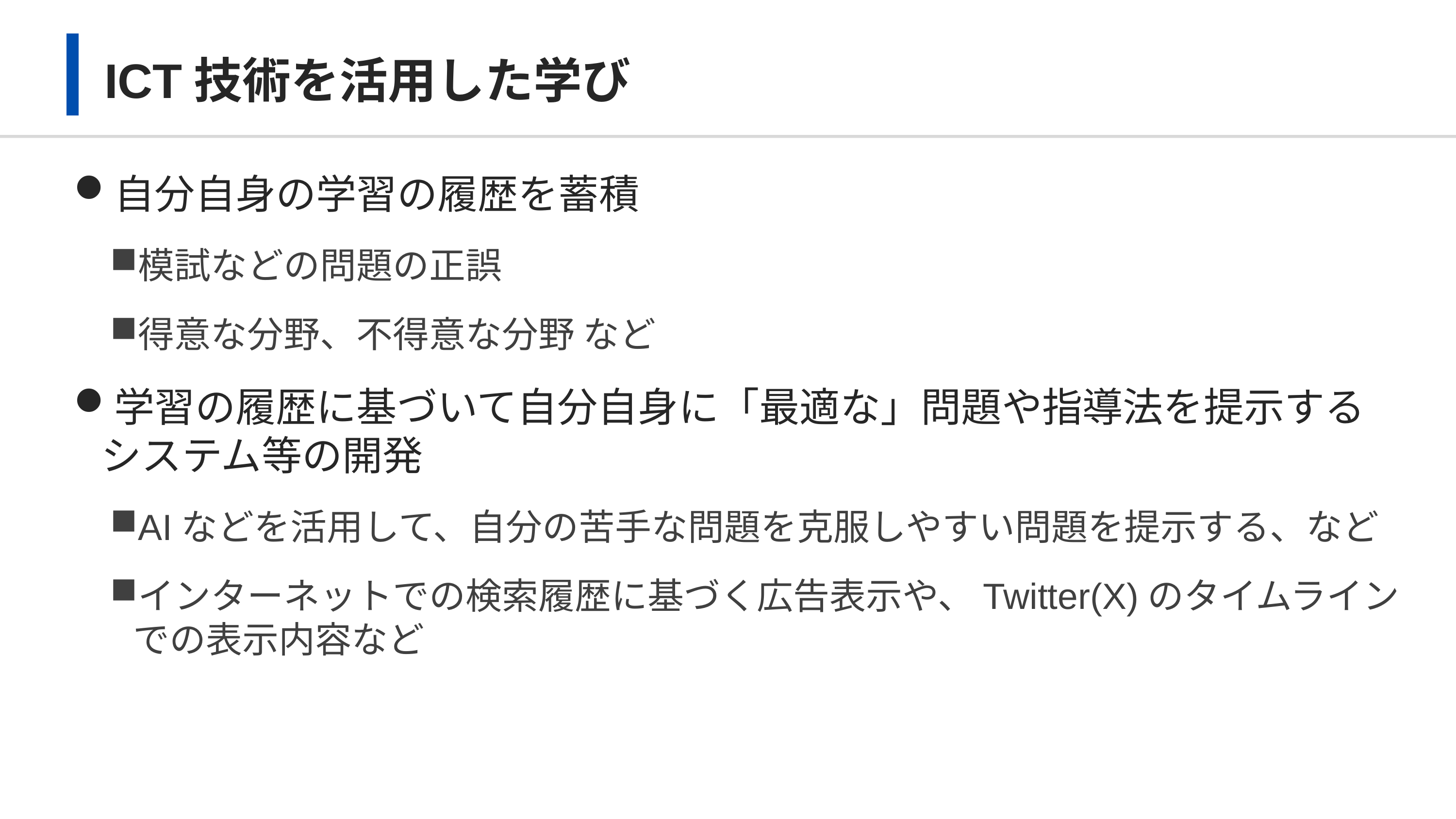

# ICT技術を活用した学び
自分自身の学習の履歴を蓄積
模試などの問題の正誤
得意な分野、不得意な分野 など
学習の履歴に基づいて自分自身に「最適な」問題や指導法を提示する
システム等の開発
AIなどを活用して、自分の苦手な問題を克服しやすい問題を提示する、など
インターネットでの検索履歴に基づく広告表示や、Twitter(X)のタイムラインでの表示内容など